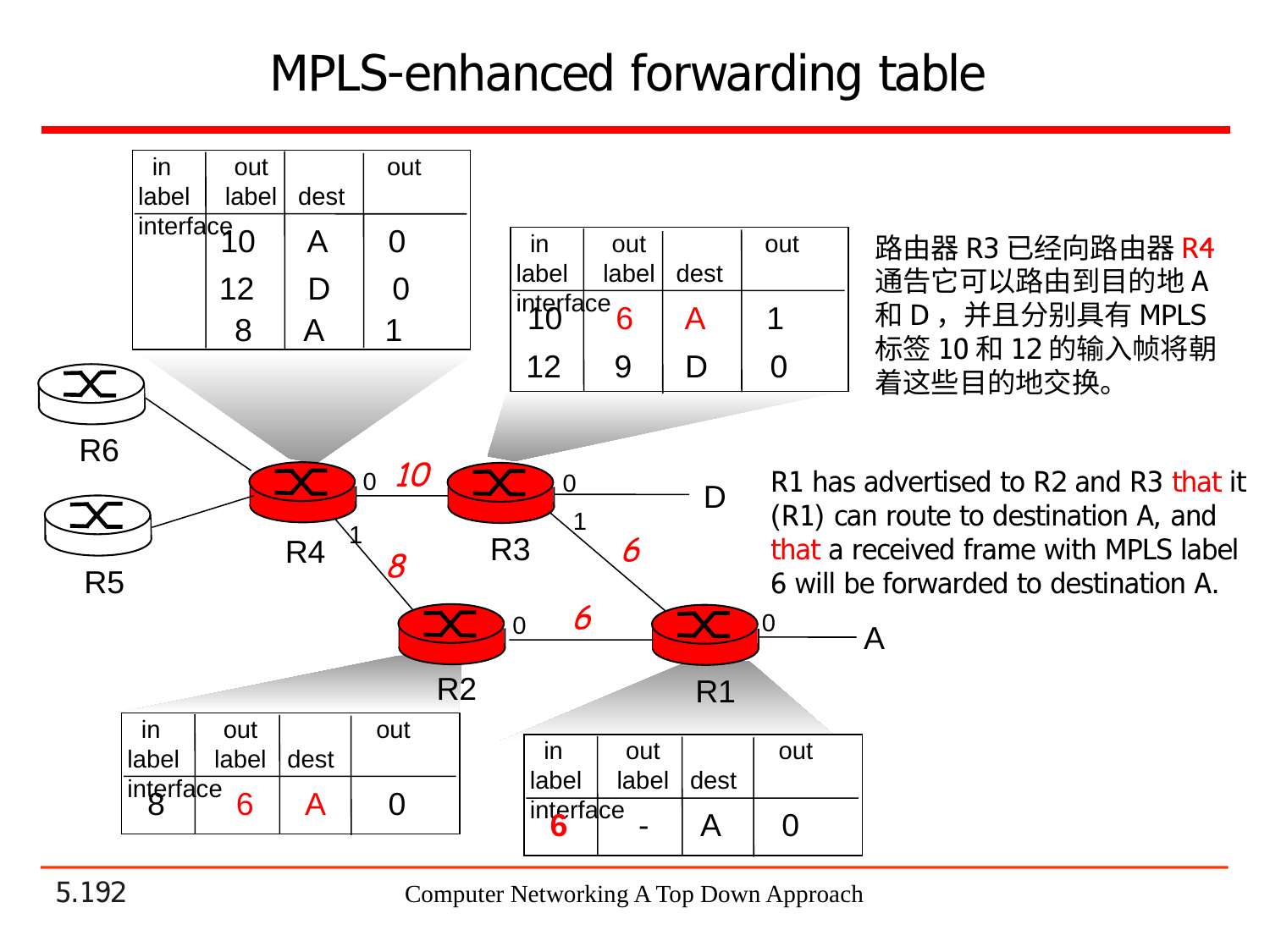

# MPLS-enhanced forwarding table
  in         out                 out
label     label   dest    interface

        10      A       0
  in         out                 out
label     label   dest    interface

10      6      A       1
12      9      D       0
路由器R3已经向路由器R4通告它可以路由到目的地A和D，并且分别具有MPLS标签10和12的输入帧将朝着这些目的地交换。
        12      D       0
          8      A       1

R6
10
R1 has advertised to R2 and R3 that it (R1) can route to destination A, and that a received frame with MPLS label 6 will be forwarded to destination A.
0
0

D

1

1

R3
6
R4
8
R5
6
0
0

A

R2
R1
  in         out                 out
label     label   dest    interface

 8        6      A       0
  in         out                 out
label     label   dest    interface

 6        -      A       0